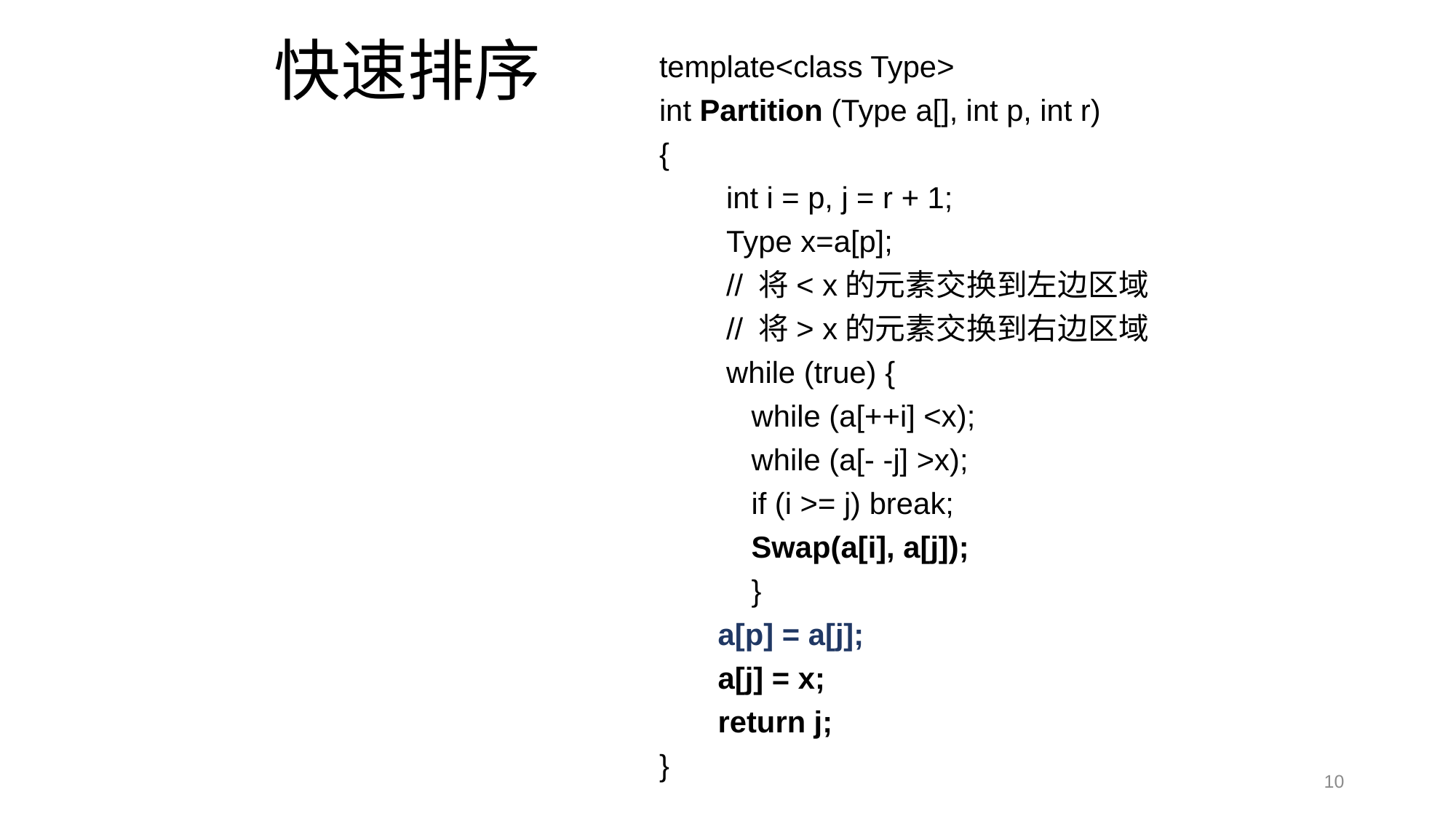

快速排序
template<class Type>
int Partition (Type a[], int p, int r)
{
        int i = p, j = r + 1;
        Type x=a[p];
        // 将< x的元素交换到左边区域
        // 将> x的元素交换到右边区域
        while (true) {
           while (a[++i] <x);
           while (a[- -j] >x);
           if (i >= j) break;
           Swap(a[i], a[j]);
           }
       a[p] = a[j];
       a[j] = x;
       return j;
}
10